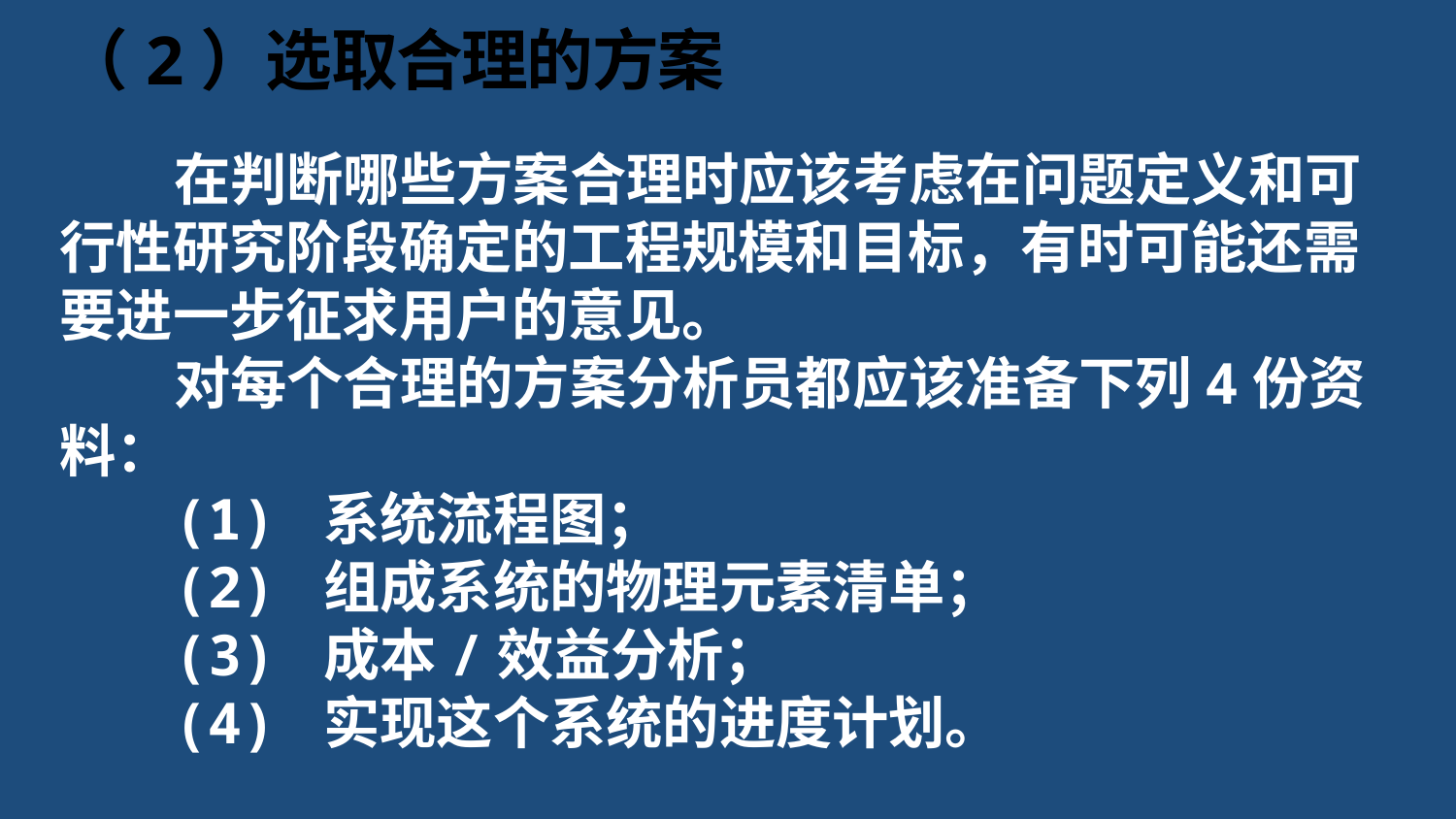

# （2）选取合理的方案
在判断哪些方案合理时应该考虑在问题定义和可行性研究阶段确定的工程规模和目标，有时可能还需要进一步征求用户的意见。
对每个合理的方案分析员都应该准备下列4份资料：
(1) 系统流程图；
(2) 组成系统的物理元素清单；
(3) 成本/效益分析；
(4) 实现这个系统的进度计划。